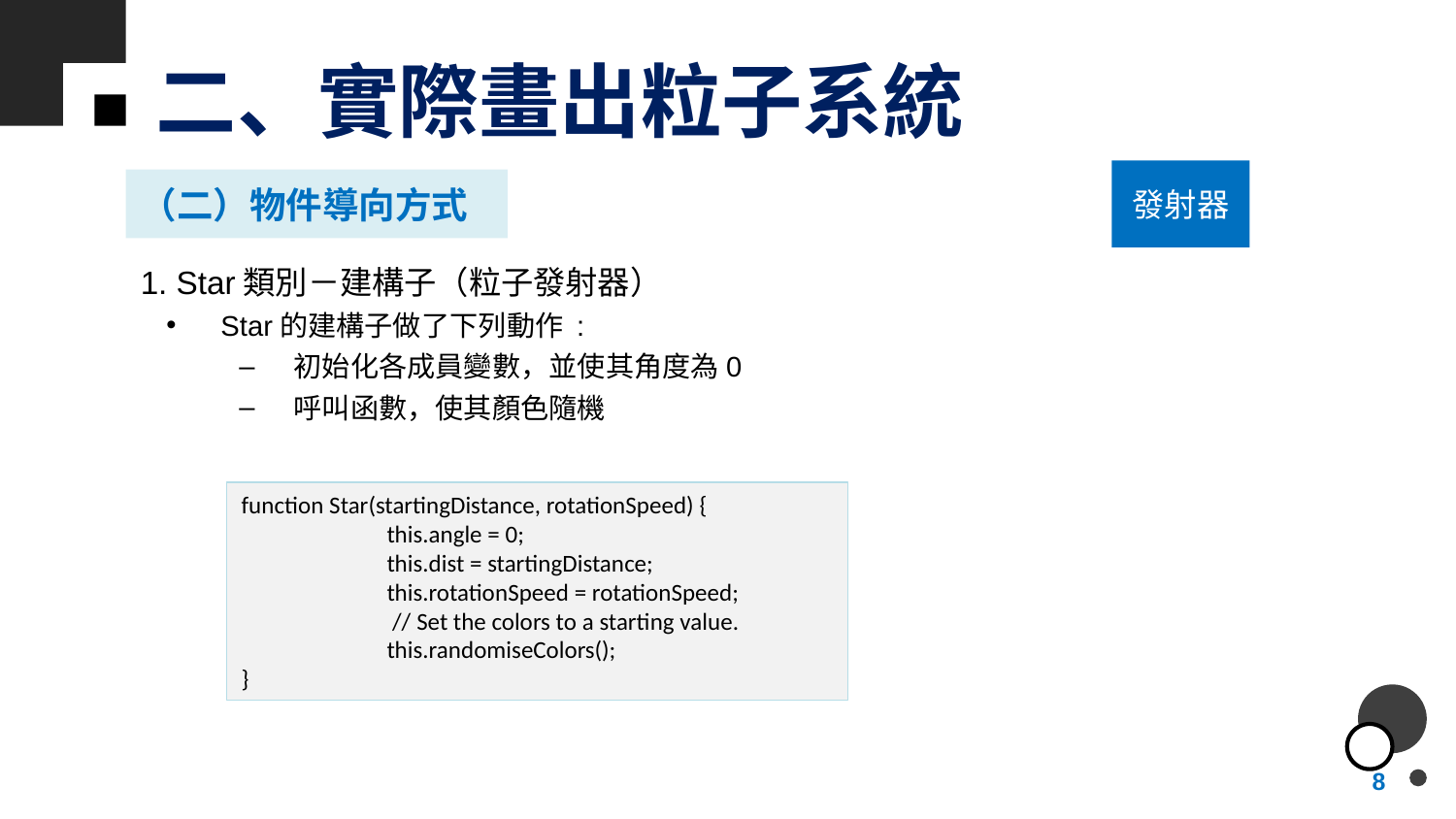

# 二、實際畫出粒子系統
發射器
（二）物件導向方式
1. Star類別－建構子（粒子發射器）
Star的建構子做了下列動作 :
初始化各成員變數，並使其角度為0
呼叫函數，使其顏色隨機
function Star(startingDistance, rotationSpeed) {
	this.angle = 0;
	this.dist = startingDistance;
	this.rotationSpeed = rotationSpeed;
	 // Set the colors to a starting value.
	this.randomiseColors();
}

8